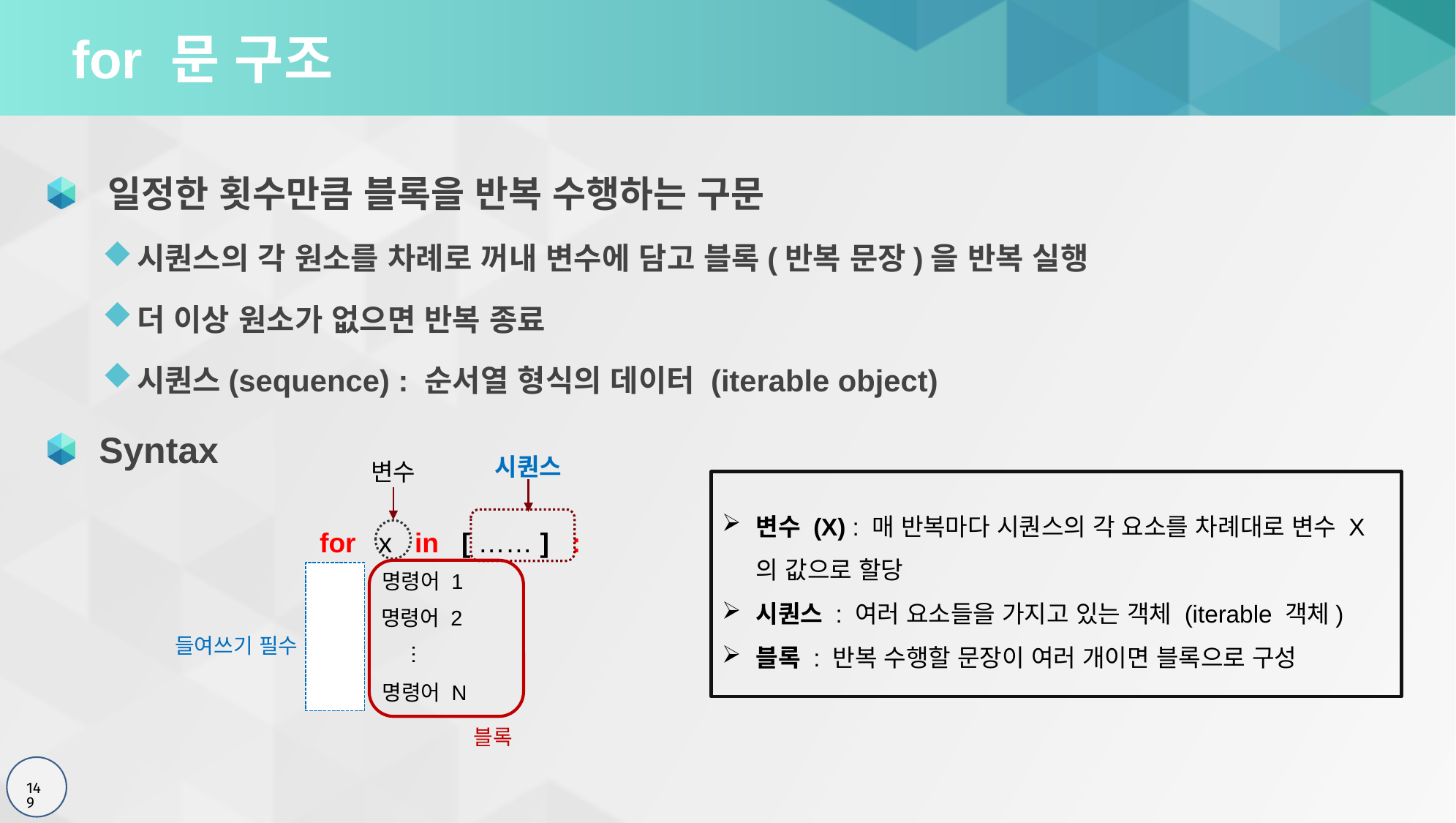

# for 문 구조
 일정한 횟수만큼 블록을 반복 수행하는 구문
시퀀스의 각 원소를 차례로 꺼내 변수에 담고 블록(반복 문장)을 반복 실행
더 이상 원소가 없으면 반복 종료
시퀀스(sequence) : 순서열 형식의 데이터 (iterable object)
 Syntax
시퀀스
변수
for   x   in   [ …… ]   :

명령어 1
명령어 2
들여쓰기 필수
…
명령어 N
블록
변수 (X) : 매 반복마다 시퀀스의 각 요소를 차례대로 변수 X의 값으로 할당
시퀀스 : 여러 요소들을 가지고 있는 객체 (iterable 객체)
블록 : 반복 수행할 문장이 여러 개이면 블록으로 구성